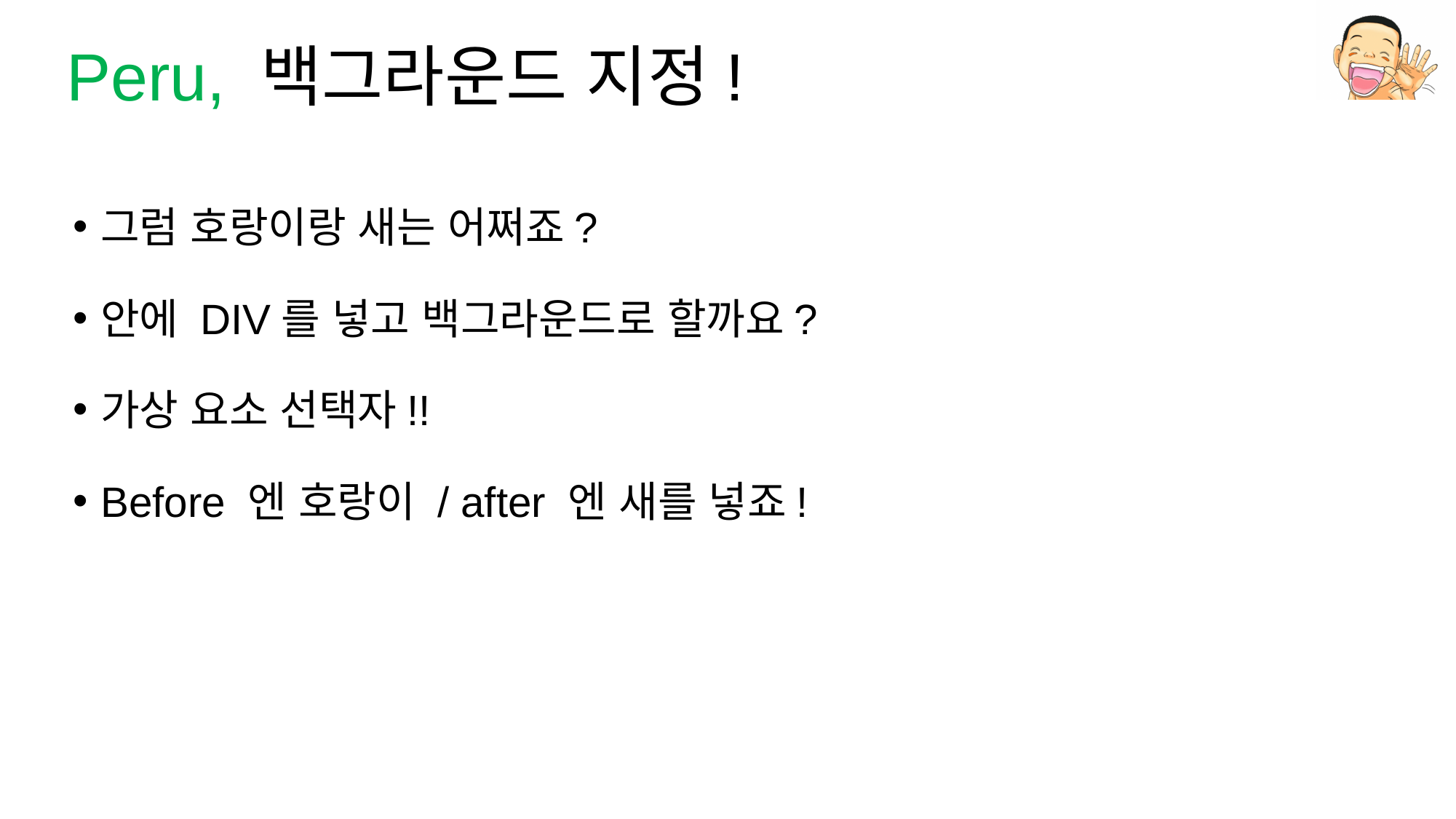

# Peru, 백그라운드 지정!
그럼 호랑이랑 새는 어쩌죠?
안에 DIV를 넣고 백그라운드로 할까요?
가상 요소 선택자!!
Before 엔 호랑이 / after 엔 새를 넣죠!